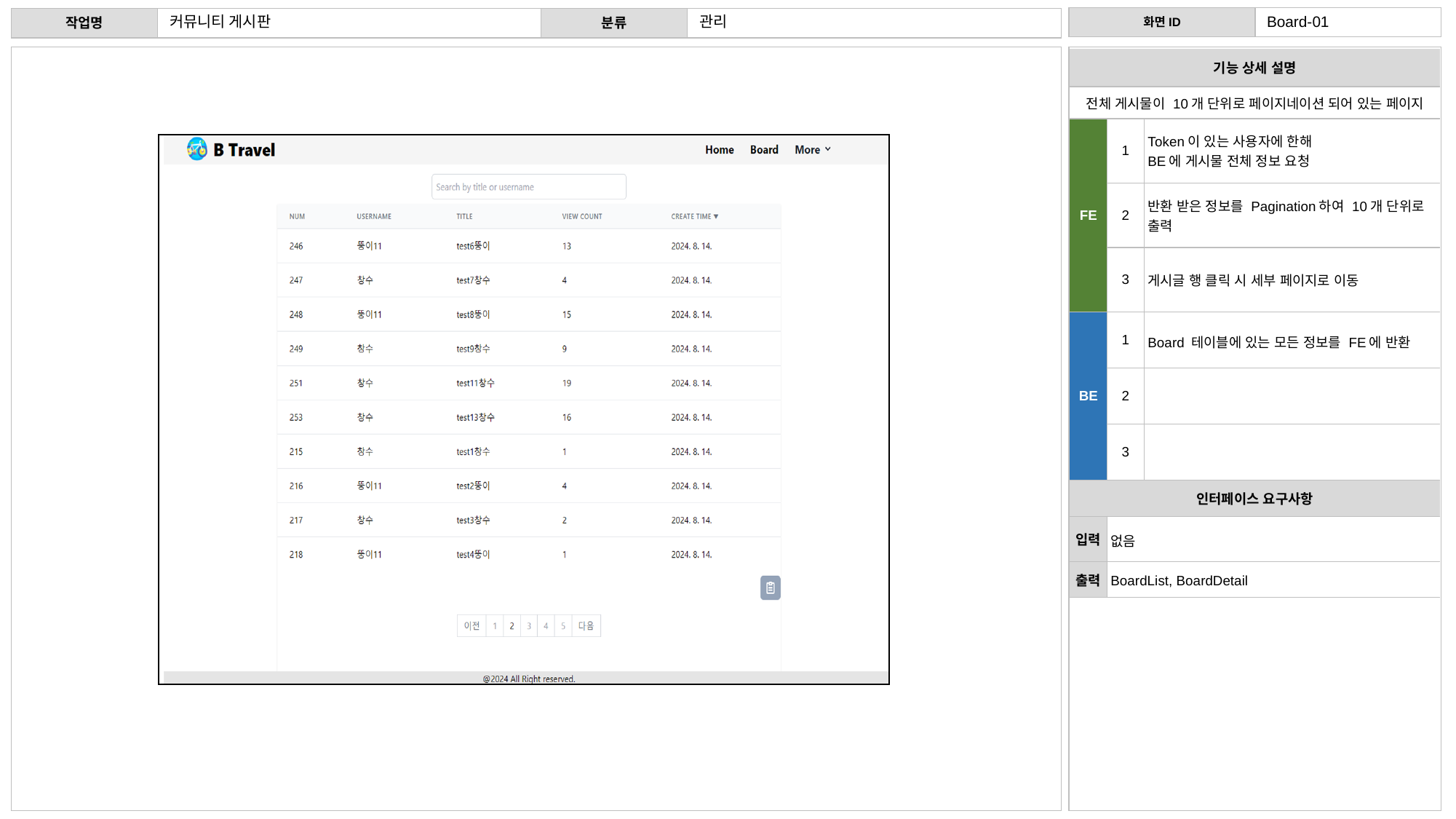

커뮤니티 게시판
관리
Board-01

| 기능 상세 설명 | 기능 상세 설명 |  |
| --- | --- | --- |
| 전체 게시물이 10개 단위로 페이지네이션 되어 있는 페이지 | 서비스 이용을 위한 회원 가입 | 서비스 이용을 위한 회원 가입 |
| FE | 1 | Token이 있는 사용자에 한해 BE에 게시물 전체 정보 요청 |
|  | 2 | 반환 받은 정보를 Pagination하여 10개 단위로 출력 |
|  | 3 | 게시글 행 클릭 시 세부 페이지로 이동 |
| BE | 1 | Board 테이블에 있는 모든 정보를 FE에 반환 |
|  | 2 |  |
|  | 3 |  |
| 인터페이스 요구사항 | 인터페이스 요구사항 |  |
| 입력 | 없음 | 이메일(아이디), 이름, 비밀번호, 비밀번호 확인 입력 후 회원 가입 버튼 클릭 |
| 출력 | BoardList, BoardDetail | 로그인 페이지 |

커뮤니티 게시판